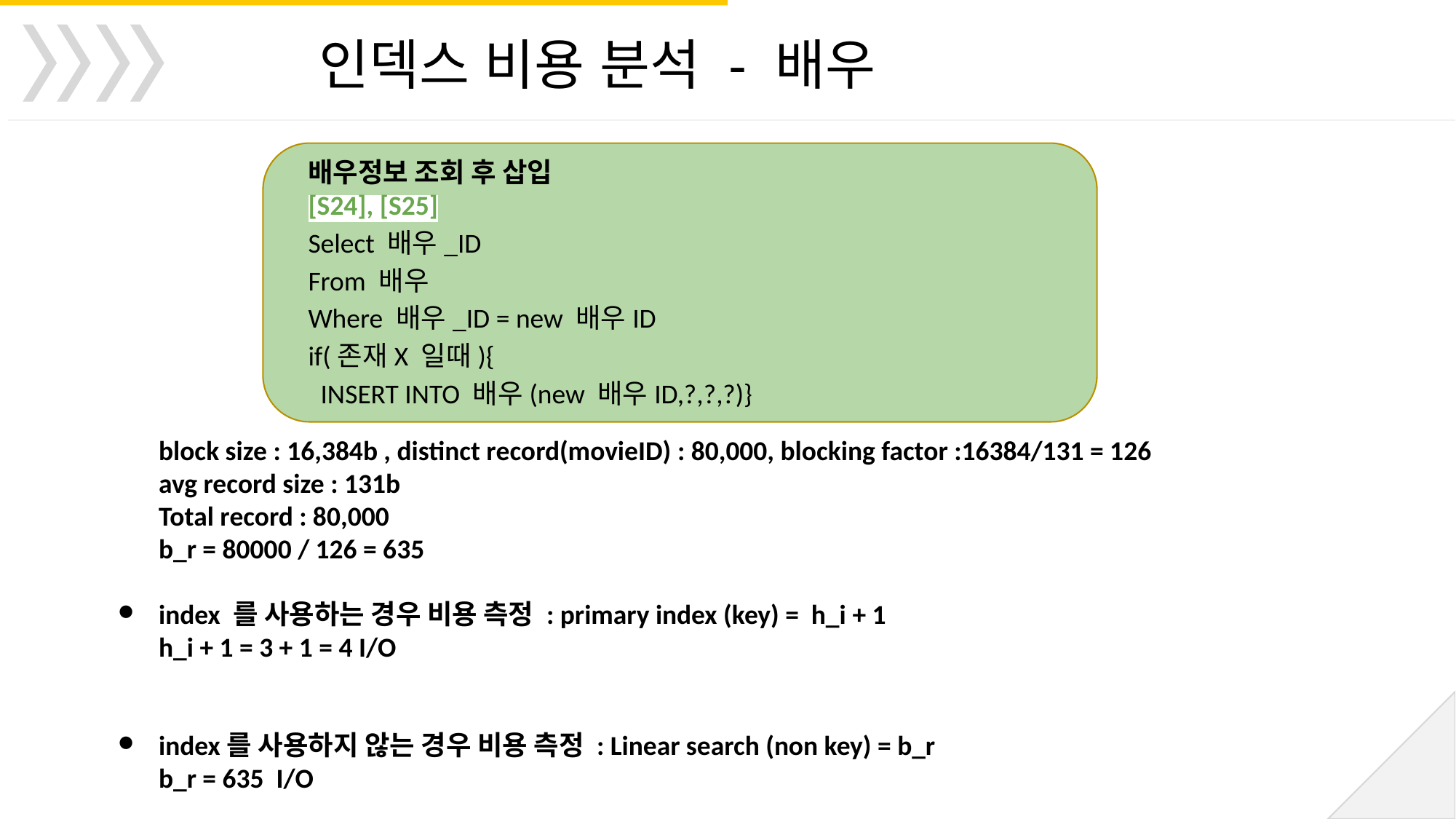

인덱스 비용 분석 - 배우

배우정보 조회 후 삽입
[S24], [S25]
Select 배우_ID
From 배우
Where 배우_ID = new 배우ID
if(존재X 일때){
  INSERT INTO 배우(new 배우ID,?,?,?)}
block size : 16,384b , distinct record(movieID) : 80,000, blocking factor :16384/131 = 126
avg record size : 131b
Total record : 80,000
b_r = 80000 / 126 = 635

index 를 사용하는 경우 비용 측정 : primary index (key) =  h_i + 1
h_i + 1 = 3 + 1 = 4 I/O

index를 사용하지 않는 경우 비용 측정 : Linear search (non key) = b_r
b_r = 635  I/O